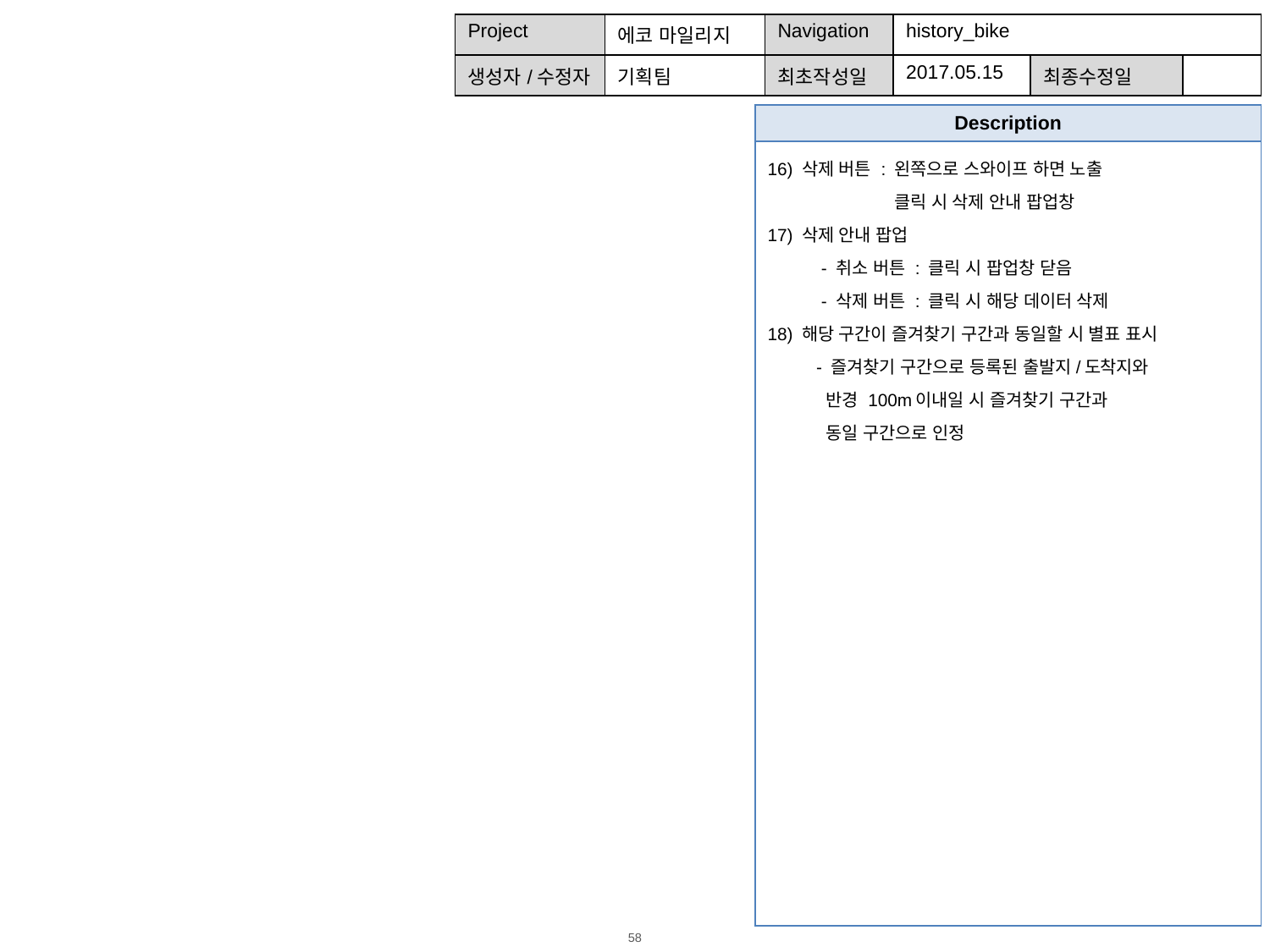

| Project | 에코 마일리지 | Navigation | history\_bike |  |  |
| --- | --- | --- | --- | --- | --- |
| 생성자/수정자 | 기획팀 | 최초작성일 | 2017.05.15 | 최종수정일 |  |

| Description |
| --- |
| 16) 삭제 버튼 : 왼쪽으로 스와이프 하면 노출 클릭 시 삭제 안내 팝업창 17) 삭제 안내 팝업 - 취소 버튼 : 클릭 시 팝업창 닫음 - 삭제 버튼 : 클릭 시 해당 데이터 삭제 18) 해당 구간이 즐겨찾기 구간과 동일할 시 별표 표시 - 즐겨찾기 구간으로 등록된 출발지/도착지와 반경 100m이내일 시 즐겨찾기 구간과 동일 구간으로 인정 |